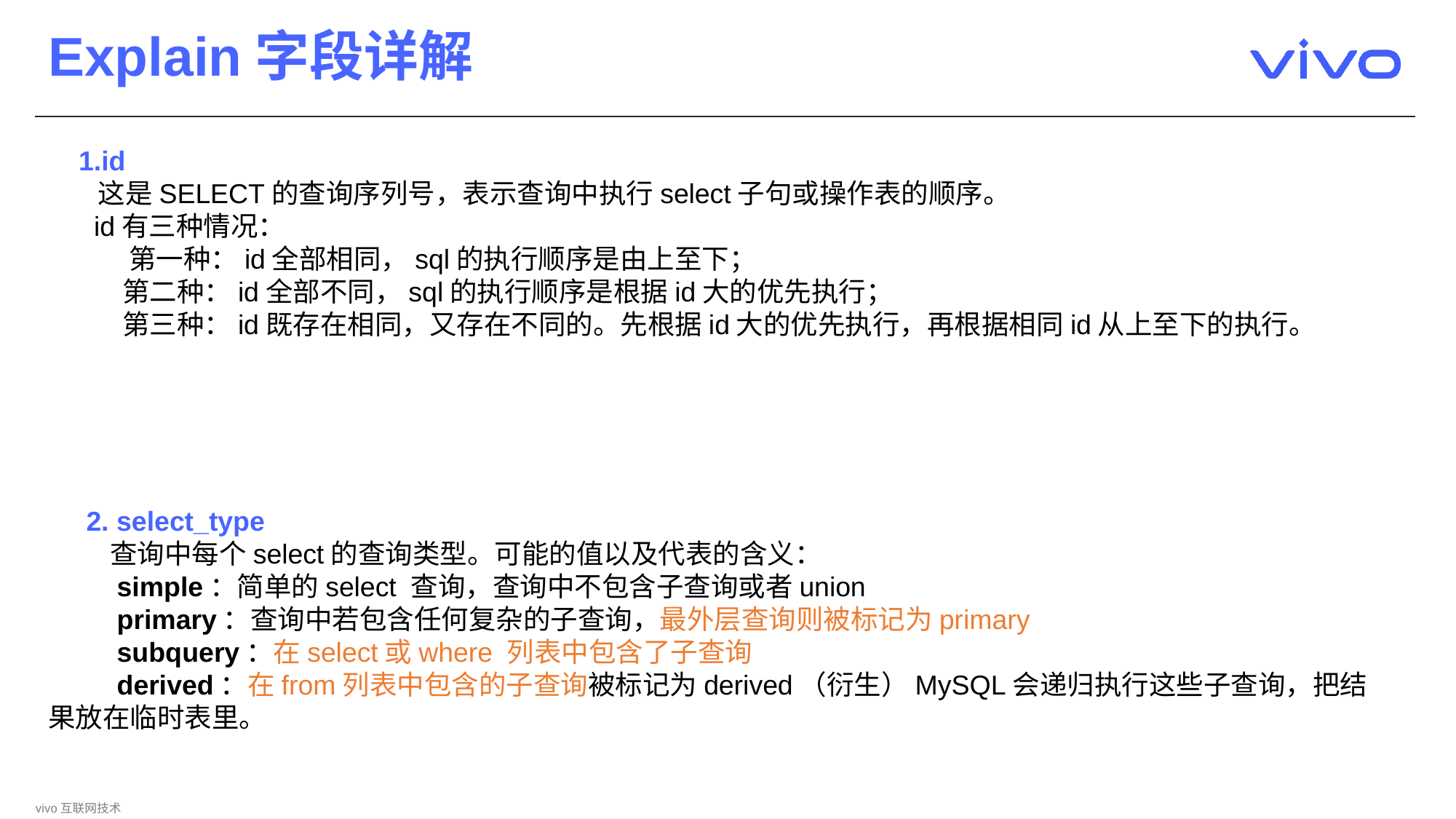

# Explain字段详解
    1.id
       这是SELECT的查询序列号，表示查询中执行select子句或操作表的顺序。
      id有三种情况：
            第一种：id全部相同，sql的执行顺序是由上至下；
            第二种：id全部不同，sql的执行顺序是根据id大的优先执行；
            第三种：id既存在相同，又存在不同的。先根据id大的优先执行，再根据相同id从上至下的执行。

     2. select_type
         查询中每个select的查询类型。可能的值以及代表的含义：
         simple：简单的select 查询，查询中不包含子查询或者union
         primary：查询中若包含任何复杂的子查询，最外层查询则被标记为primary
         subquery：在select或where 列表中包含了子查询
         derived：在from列表中包含的子查询被标记为derived（衍生）MySQL会递归执行这些子查询，把结果放在临时表里。